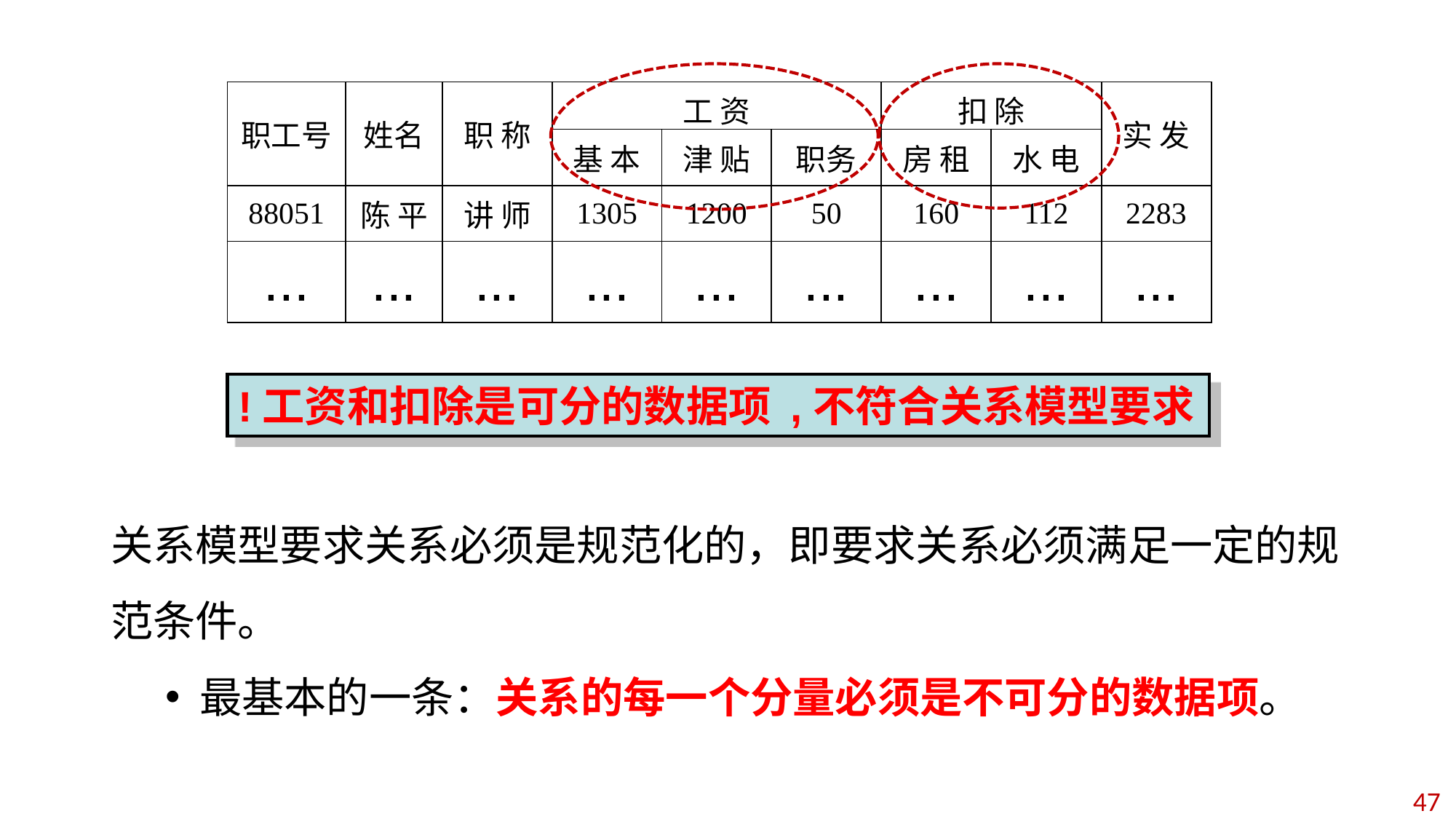

| 职工号 | 姓名 | 职 称 | 工 资 |  |  | 扣 除 |  | 实 发 |
| --- | --- | --- | --- | --- | --- | --- | --- | --- |
|  |  |  | 基 本 | 津 贴 | 职务 | 房 租 | 水 电 |  |
| 88051 | 陈 平 | 讲 师 | 1305 | 1200 | 50 | 160 | 112 | 2283 |
| ... | ... | ... | ... | ... | ... | ... | ... | ... |
!工资和扣除是可分的数据项 ,不符合关系模型要求
关系模型要求关系必须是规范化的，即要求关系必须满足一定的规范条件。
最基本的一条：关系的每一个分量必须是不可分的数据项。
47